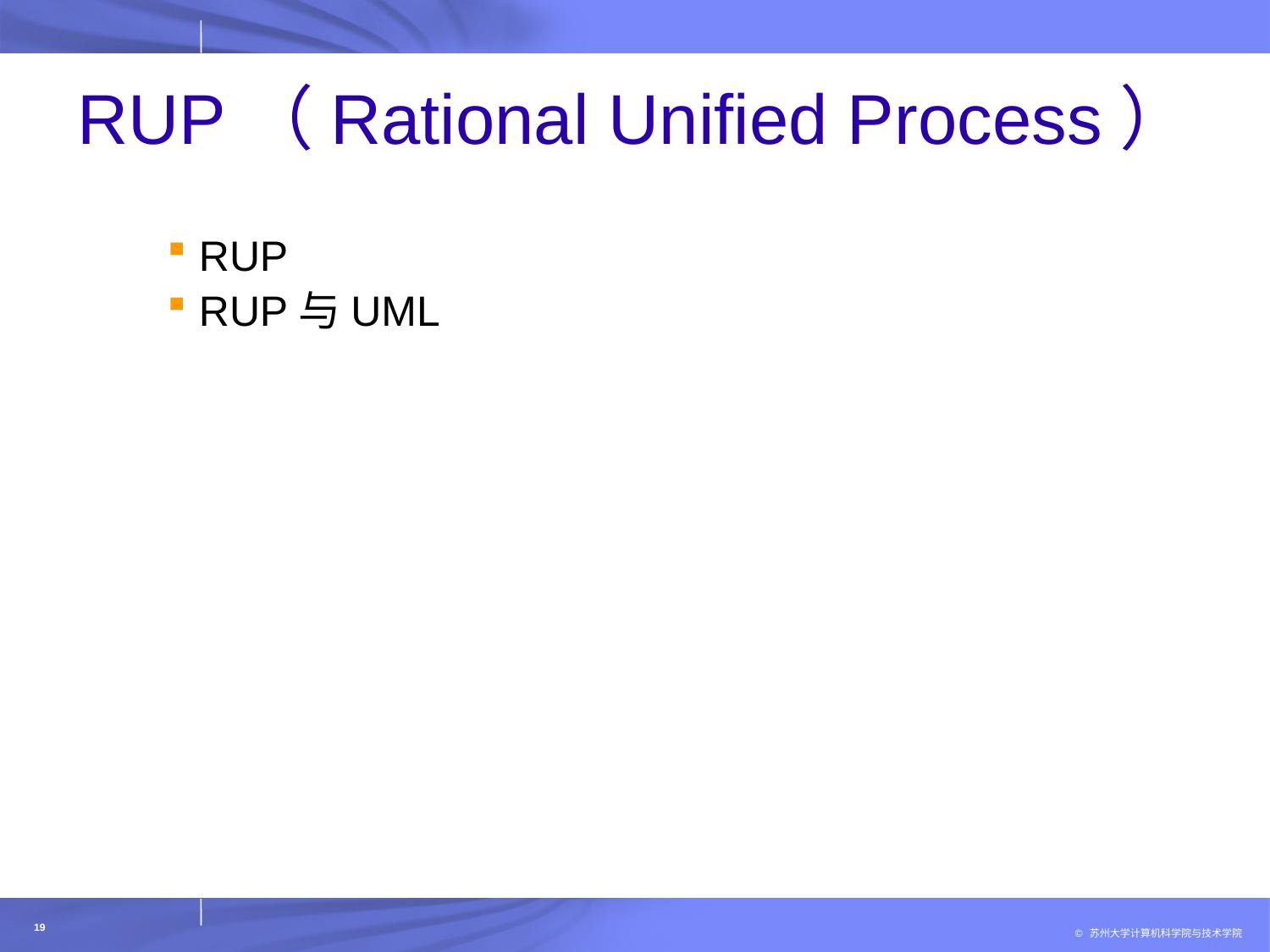

# RUP（Rational Unified Process）
RUP
RUP与UML
19